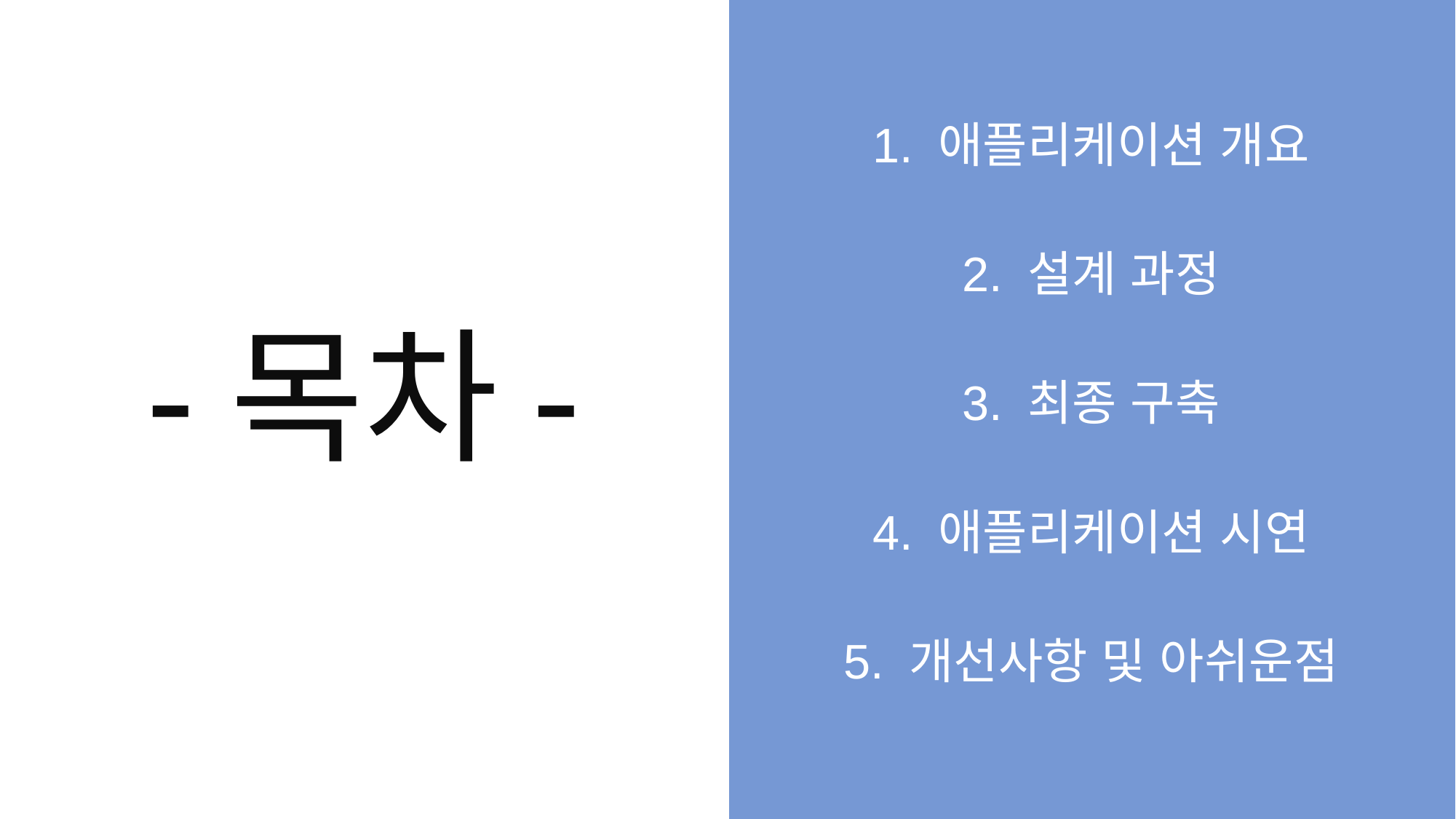

1. 애플리케이션 개요
2. 설계 과정
-목차-
3. 최종 구축
4. 애플리케이션 시연
5. 개선사항 및 아쉬운점